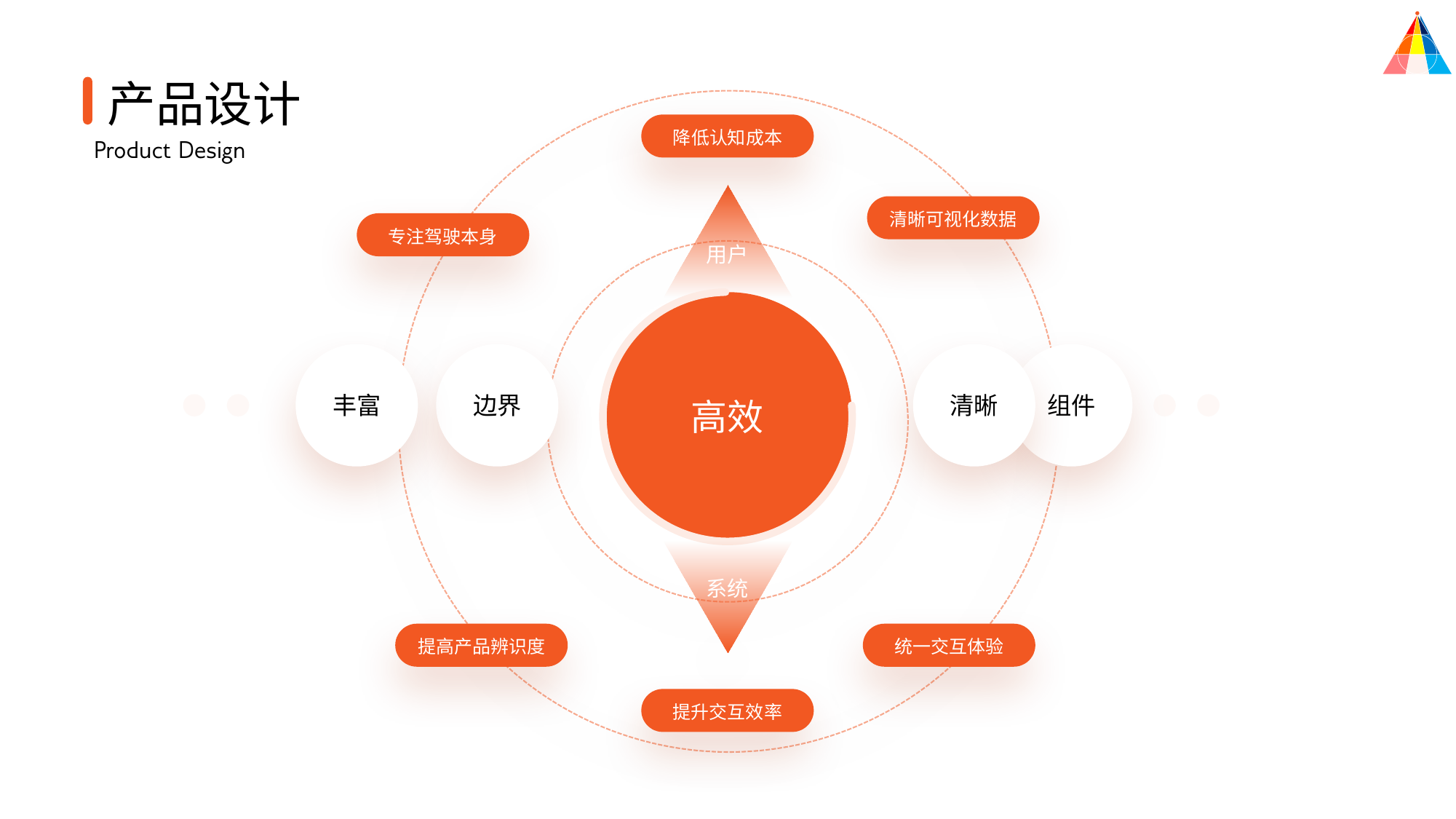

产品设计

降低认知成本
Product Design

清晰可视化数据

专注驾驶本身
用户

高效

丰富

边界

清晰

组件

系统

提高产品辨识度

统一交互体验

提升交互效率